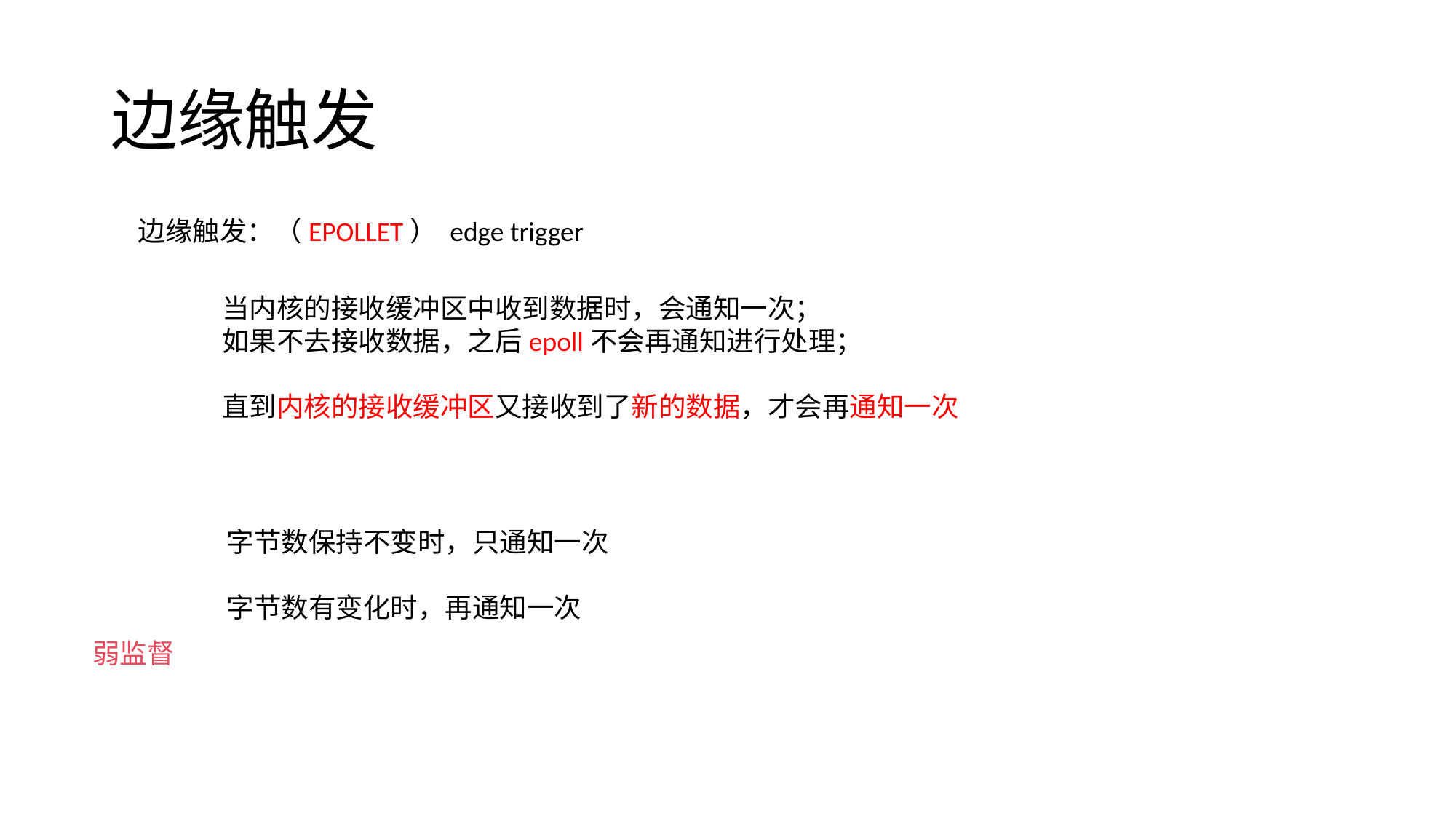

# 边缘触发
边缘触发：（EPOLLET） edge trigger
当内核的接收缓冲区中收到数据时，会通知一次；
如果不去接收数据，之后epoll不会再通知进行处理；

直到内核的接收缓冲区又接收到了新的数据，才会再通知一次
字节数保持不变时，只通知一次

字节数有变化时，再通知一次
弱监督